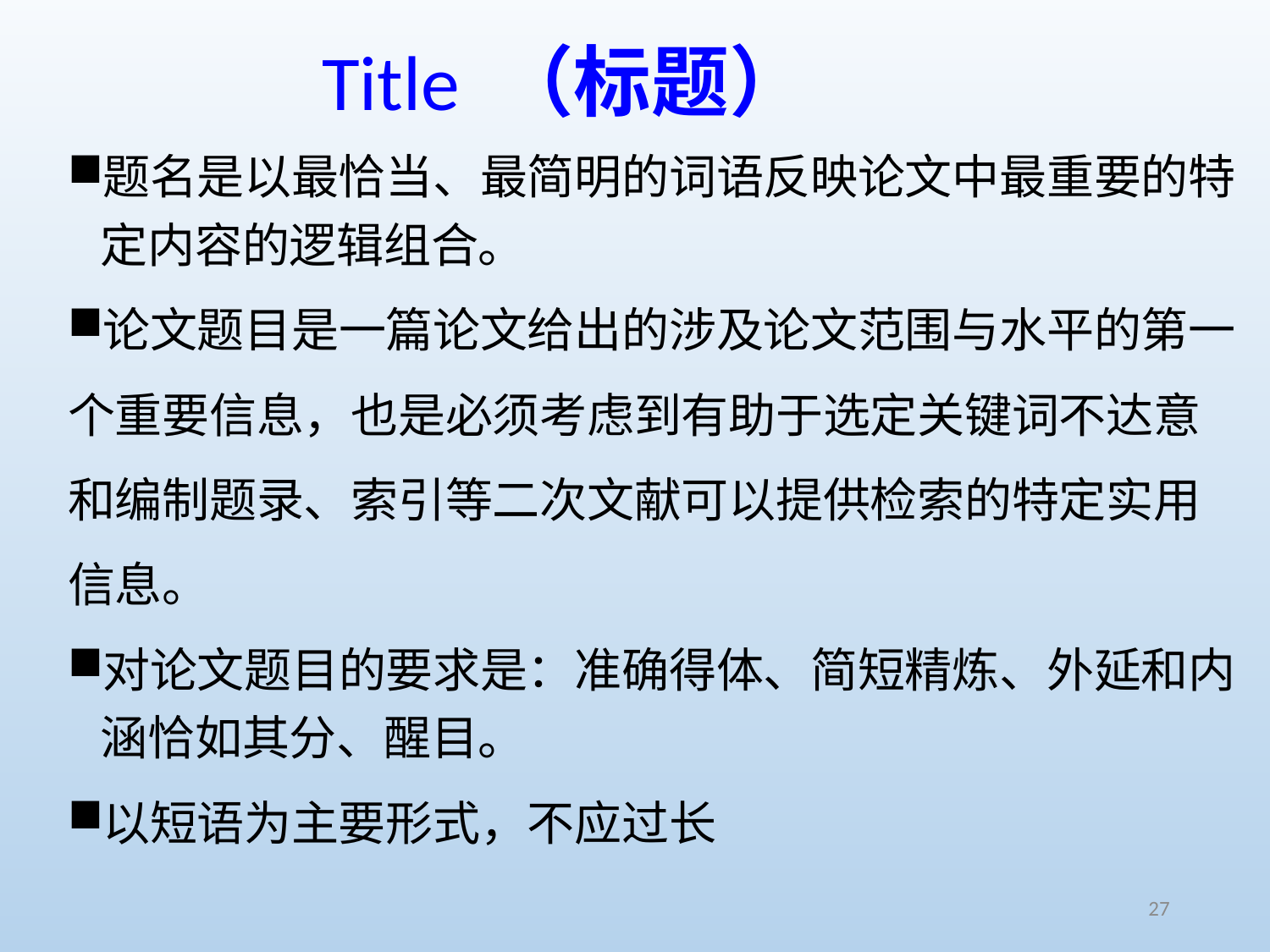

# Title （标题）
题名是以最恰当、最简明的词语反映论文中最重要的特定内容的逻辑组合。
论文题目是一篇论文给出的涉及论文范围与水平的第一
个重要信息，也是必须考虑到有助于选定关键词不达意
和编制题录、索引等二次文献可以提供检索的特定实用
信息。
对论文题目的要求是：准确得体、简短精炼、外延和内涵恰如其分、醒目。
以短语为主要形式，不应过长
27